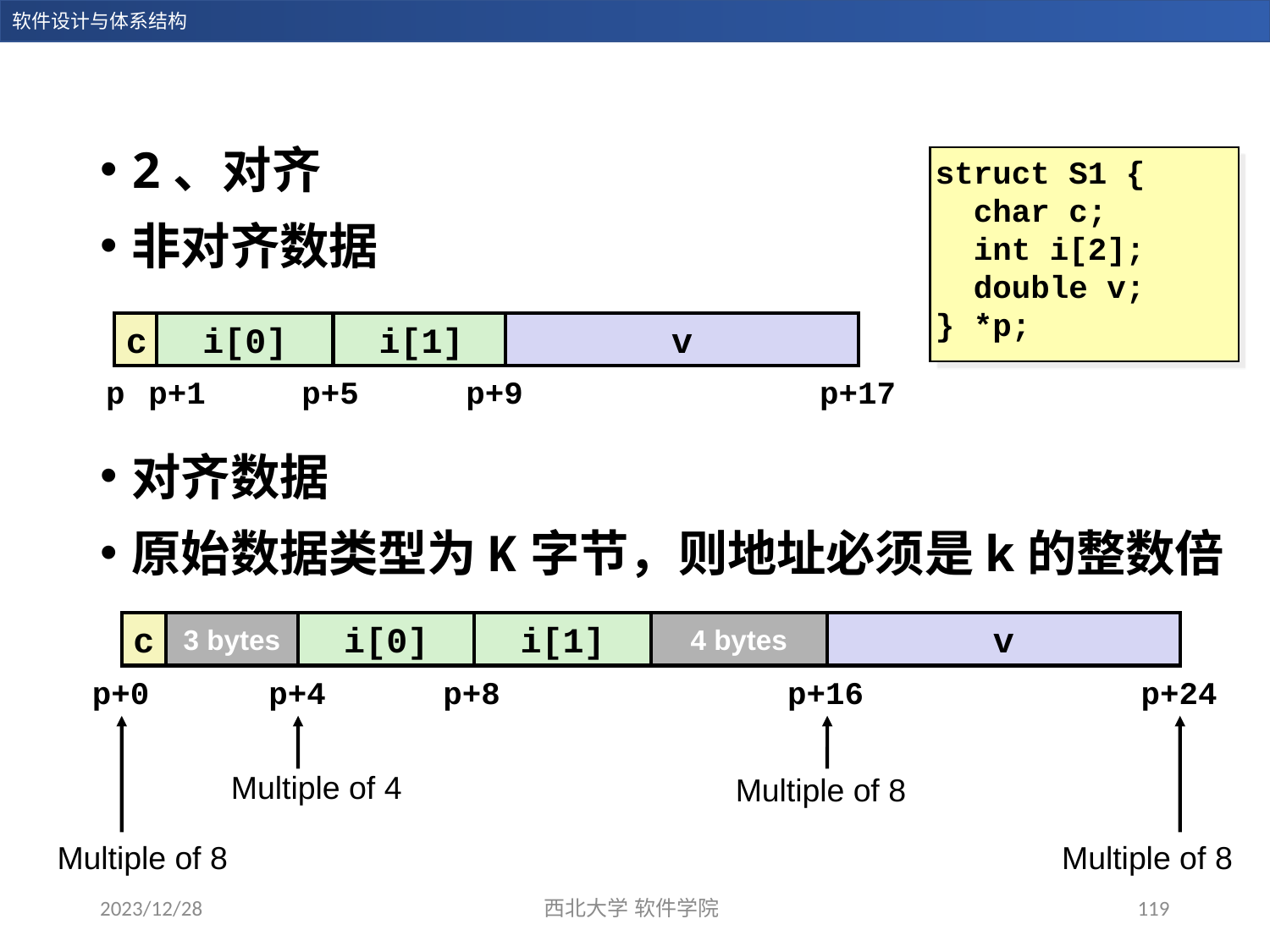

2、对齐
非对齐数据

对齐数据
原始数据类型为K字节，则地址必须是k的整数倍

struct S1 {
  char c;
  int i[2];
  double v;
} *p;
c
i[0]
i[1]
v
p
p+1
p+5
p+9
p+17
c
3 bytes
i[0]
i[1]
4 bytes
v
p+0
p+4
p+8
p+16
p+24

Multiple of 4
Multiple of 8
Multiple of 8
Multiple of 8
2023/12/28
西北大学 软件学院
119